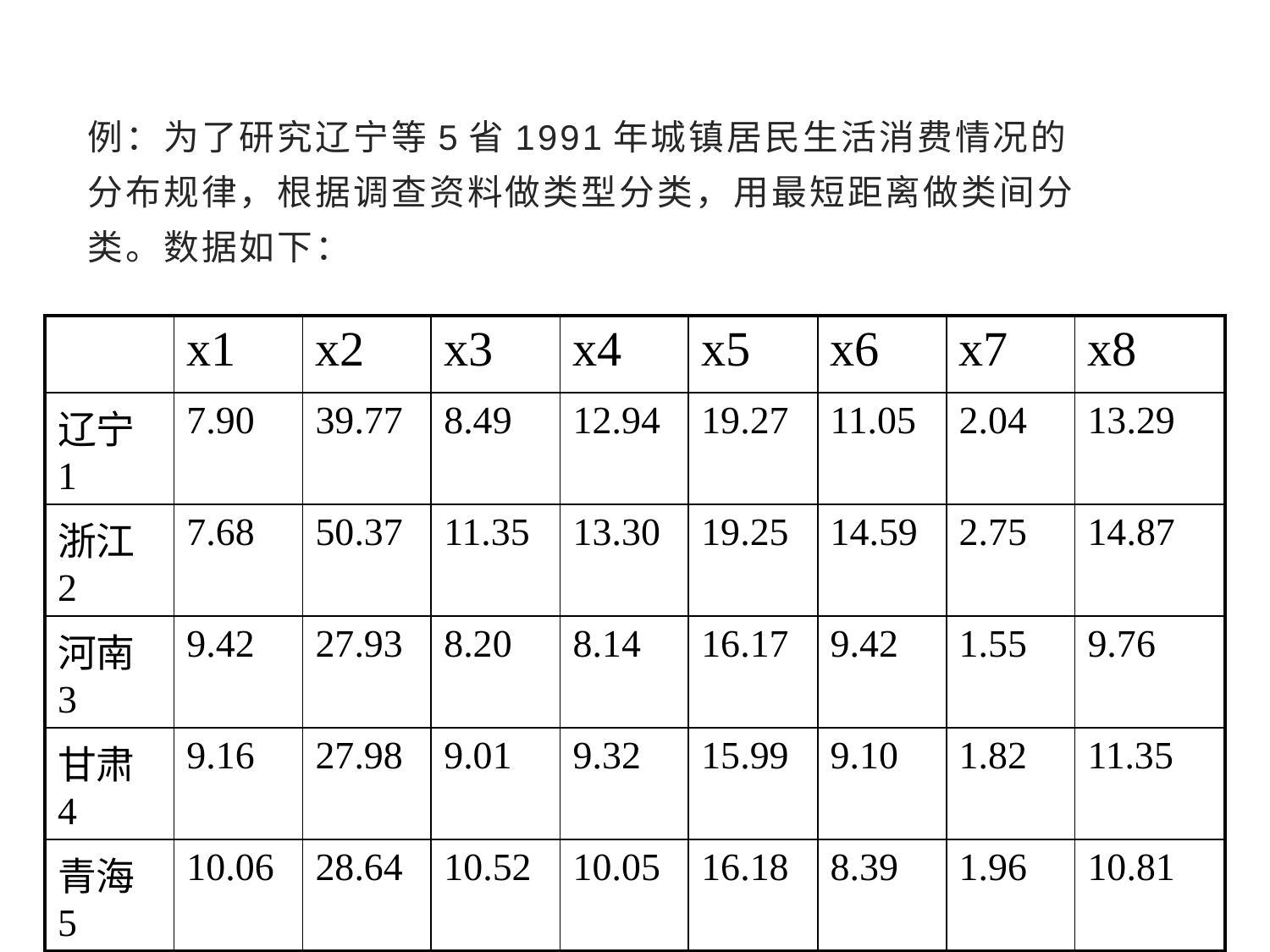

例：为了研究辽宁等5省1991年城镇居民生活消费情况的分布规律，根据调查资料做类型分类，用最短距离做类间分类。数据如下：

|  | x1 | x2 | x3 | x4 | x5 | x6 | x7 | x8 |
| --- | --- | --- | --- | --- | --- | --- | --- | --- |
| 辽宁1 | 7.90 | 39.77 | 8.49 | 12.94 | 19.27 | 11.05 | 2.04 | 13.29 |
| 浙江2 | 7.68 | 50.37 | 11.35 | 13.30 | 19.25 | 14.59 | 2.75 | 14.87 |
| 河南3 | 9.42 | 27.93 | 8.20 | 8.14 | 16.17 | 9.42 | 1.55 | 9.76 |
| 甘肃4 | 9.16 | 27.98 | 9.01 | 9.32 | 15.99 | 9.10 | 1.82 | 11.35 |
| 青海5 | 10.06 | 28.64 | 10.52 | 10.05 | 16.18 | 8.39 | 1.96 | 10.81 |